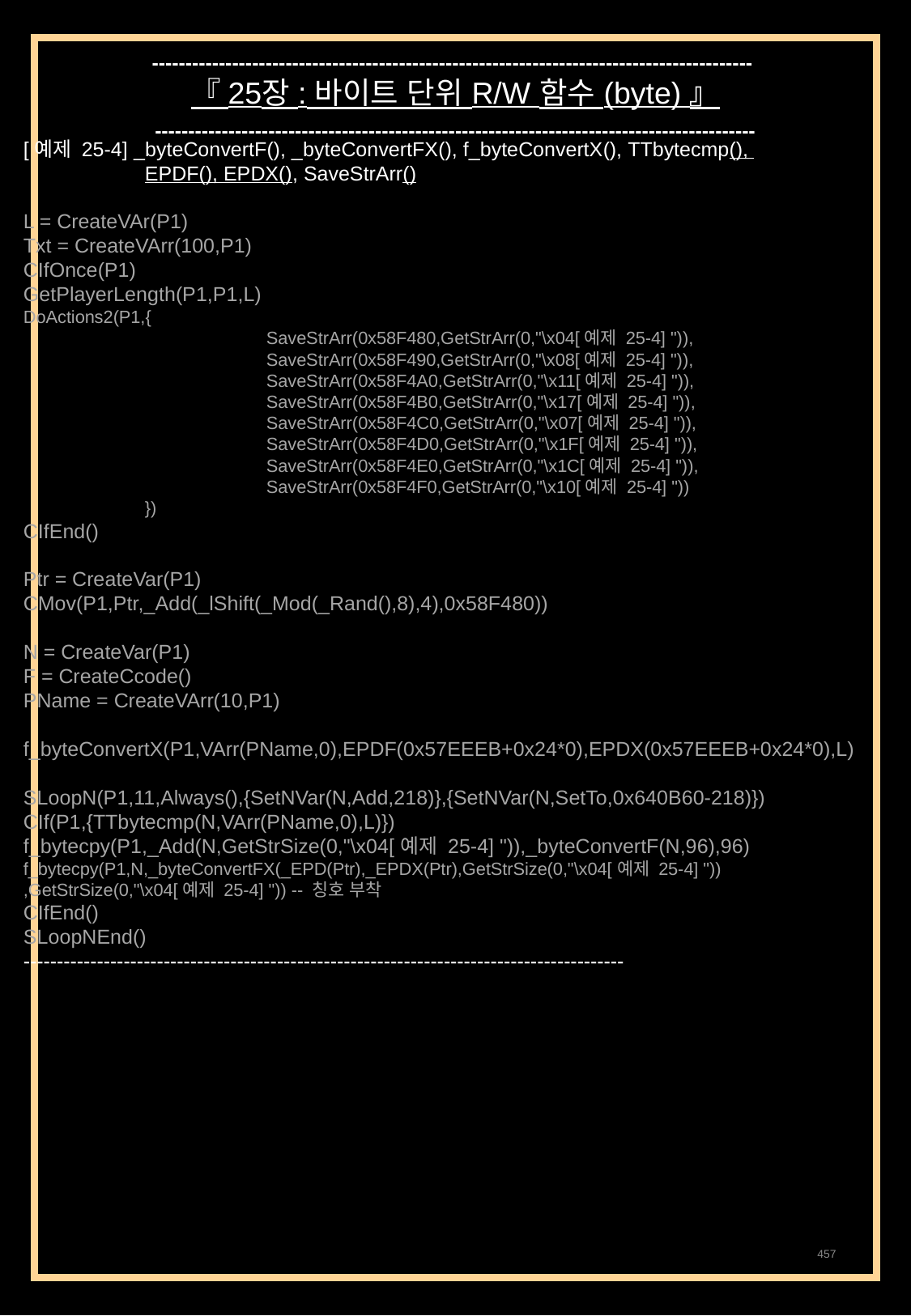

------------------------------------------------------------------------------------------
『 25장 : 바이트 단위 R/W 함수 (byte) 』
------------------------------------------------------------------------------------------
[예제 25-4] _byteConvertF(), _byteConvertFX(), f_byteConvertX(), TTbytecmp(),
	EPDF(), EPDX(), SaveStrArr()

L = CreateVAr(P1)
Txt = CreateVArr(100,P1)
CIfOnce(P1)
GetPlayerLength(P1,P1,L)
DoActions2(P1,{
		SaveStrArr(0x58F480,GetStrArr(0,"\x04[예제 25-4] ")),
		SaveStrArr(0x58F490,GetStrArr(0,"\x08[예제 25-4] ")),
		SaveStrArr(0x58F4A0,GetStrArr(0,"\x11[예제 25-4] ")),
		SaveStrArr(0x58F4B0,GetStrArr(0,"\x17[예제 25-4] ")),
		SaveStrArr(0x58F4C0,GetStrArr(0,"\x07[예제 25-4] ")),
		SaveStrArr(0x58F4D0,GetStrArr(0,"\x1F[예제 25-4] ")),
		SaveStrArr(0x58F4E0,GetStrArr(0,"\x1C[예제 25-4] ")),
		SaveStrArr(0x58F4F0,GetStrArr(0,"\x10[예제 25-4] "))
	})
CIfEnd()

Ptr = CreateVar(P1)
CMov(P1,Ptr,_Add(_lShift(_Mod(_Rand(),8),4),0x58F480))

N = CreateVar(P1)
F = CreateCcode()
PName = CreateVArr(10,P1)

f_byteConvertX(P1,VArr(PName,0),EPDF(0x57EEEB+0x24*0),EPDX(0x57EEEB+0x24*0),L)

SLoopN(P1,11,Always(),{SetNVar(N,Add,218)},{SetNVar(N,SetTo,0x640B60-218)})
CIf(P1,{TTbytecmp(N,VArr(PName,0),L)})
f_bytecpy(P1,_Add(N,GetStrSize(0,"\x04[예제 25-4] ")),_byteConvertF(N,96),96)
f_bytecpy(P1,N,_byteConvertFX(_EPD(Ptr),_EPDX(Ptr),GetStrSize(0,"\x04[예제 25-4] "))
,GetStrSize(0,"\x04[예제 25-4] ")) -- 칭호 부착
CIfEnd()
SLoopNEnd()
------------------------------------------------------------------------------------------
457